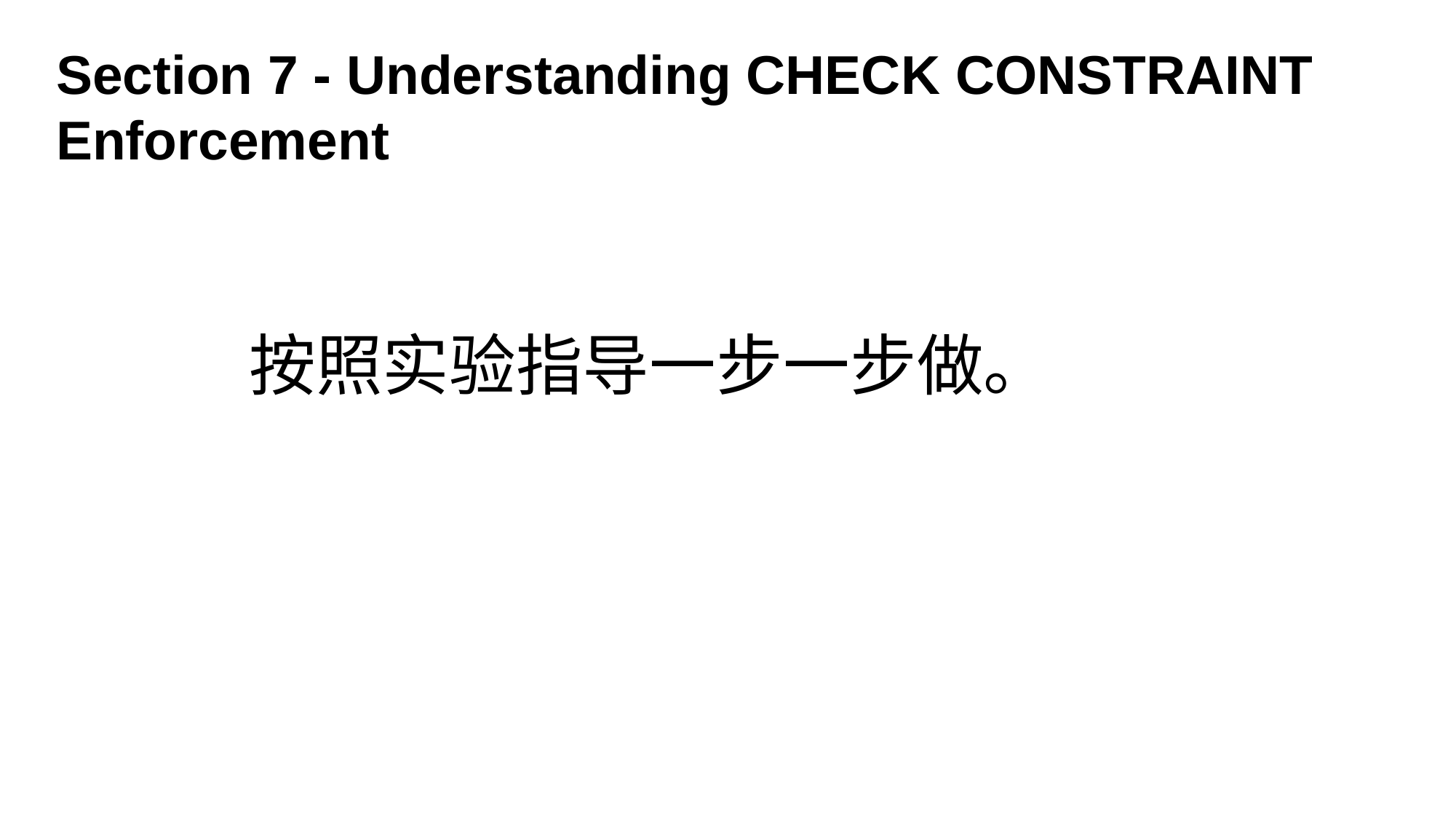

Section 7 - Understanding CHECK CONSTRAINT Enforcement
# 按照实验指导一步一步做。